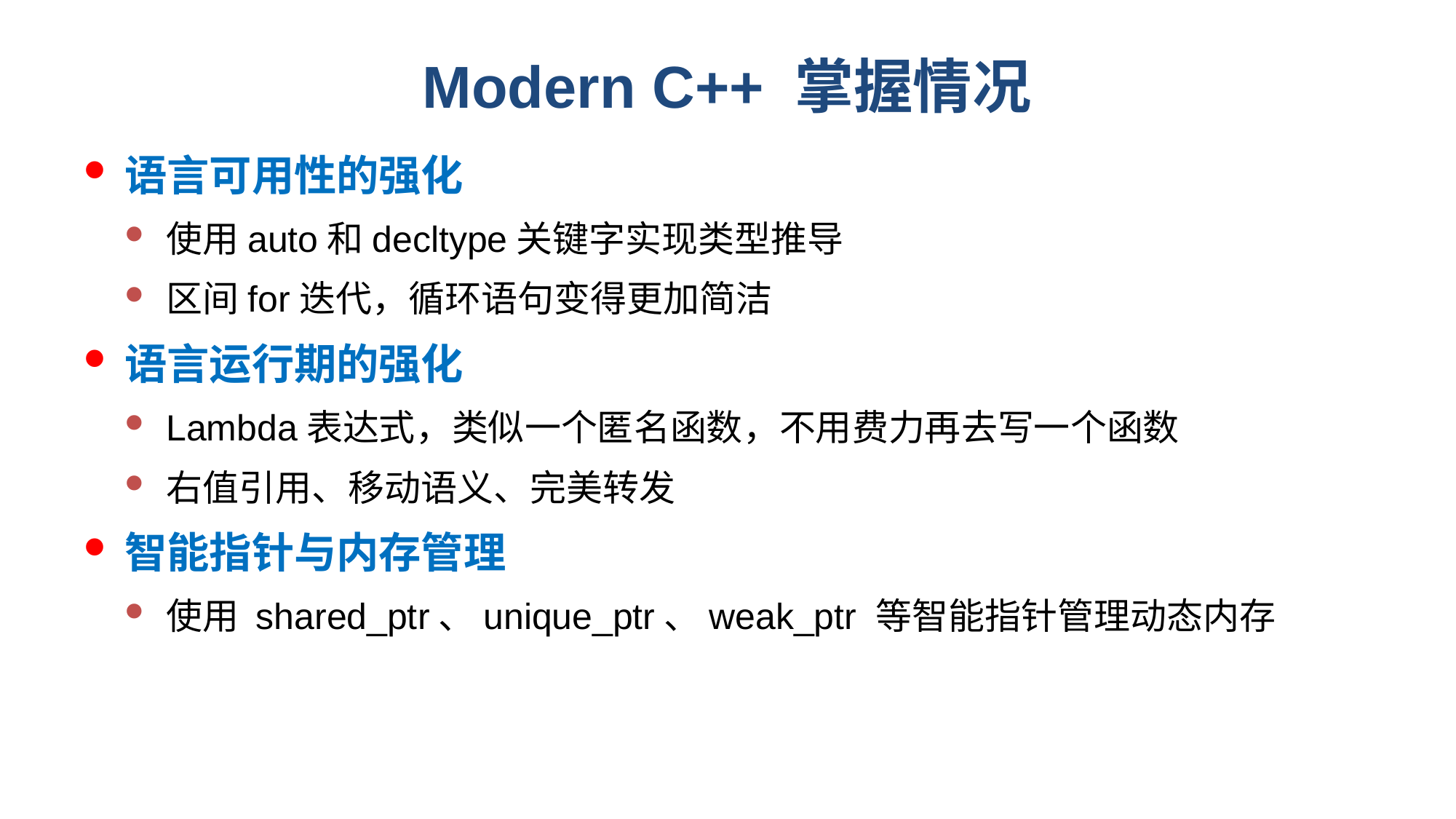

# Modern C++ 掌握情况
语言可用性的强化
使用auto和decltype关键字实现类型推导
区间for迭代，循环语句变得更加简洁
语言运行期的强化
Lambda表达式，类似一个匿名函数，不用费力再去写一个函数
右值引用、移动语义、完美转发
智能指针与内存管理
使用 shared_ptr、unique_ptr、weak_ptr 等智能指针管理动态内存